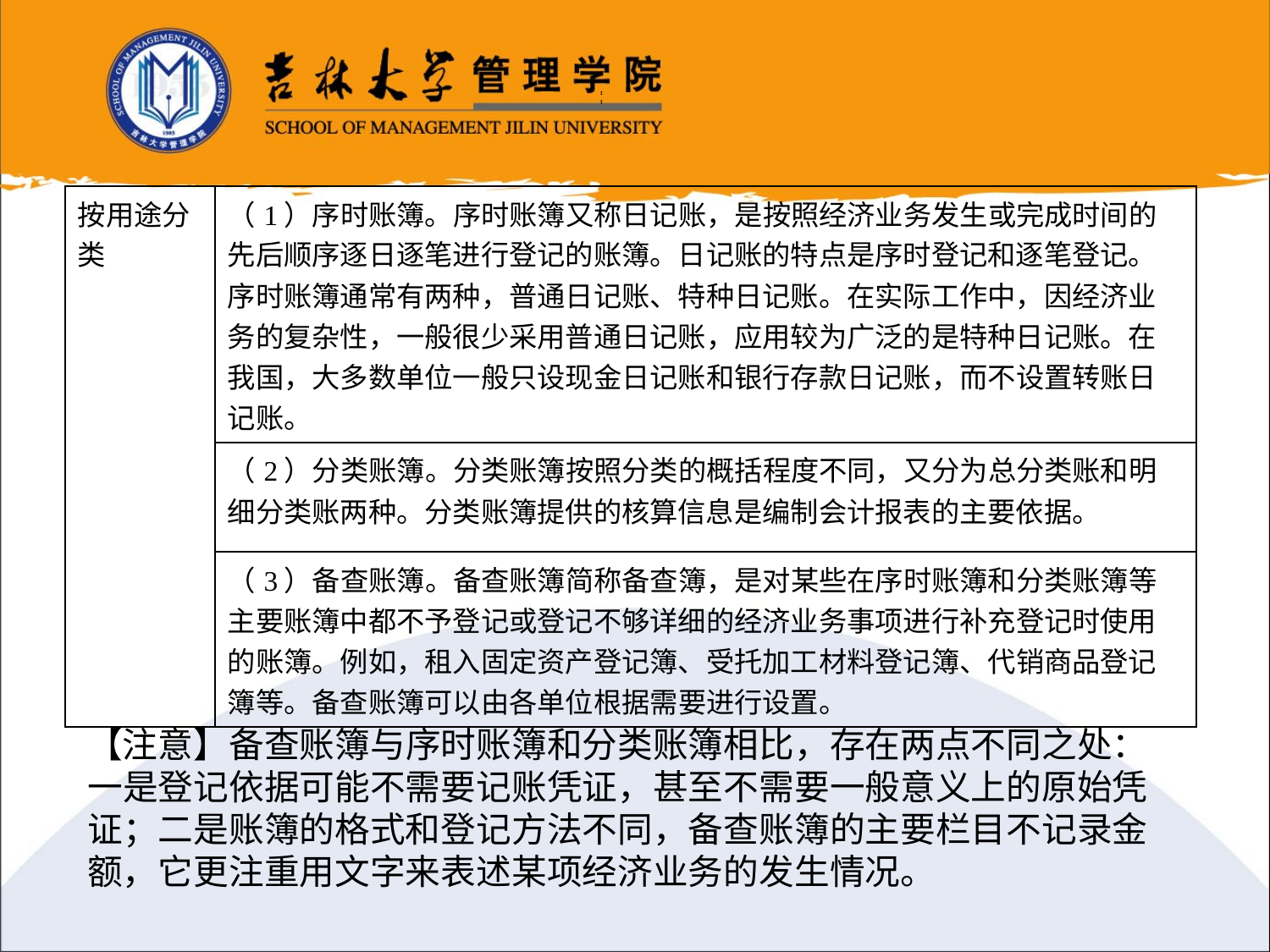

| 按用途分类 | （1）序时账簿。序时账簿又称日记账，是按照经济业务发生或完成时间的先后顺序逐日逐笔进行登记的账簿。日记账的特点是序时登记和逐笔登记。序时账簿通常有两种，普通日记账、特种日记账。在实际工作中，因经济业务的复杂性，一般很少采用普通日记账，应用较为广泛的是特种日记账。在我国，大多数单位一般只设现金日记账和银行存款日记账，而不设置转账日记账。 |
| --- | --- |
|  | （2）分类账簿。分类账簿按照分类的概括程度不同，又分为总分类账和明细分类账两种。分类账簿提供的核算信息是编制会计报表的主要依据。 |
|  | （3）备查账簿。备查账簿简称备查簿，是对某些在序时账簿和分类账簿等主要账簿中都不予登记或登记不够详细的经济业务事项进行补充登记时使用的账簿。例如，租入固定资产登记簿、受托加工材料登记簿、代销商品登记簿等。备查账簿可以由各单位根据需要进行设置。 |

【注意】备查账簿与序时账簿和分类账簿相比，存在两点不同之处：一是登记依据可能不需要记账凭证，甚至不需要一般意义上的原始凭证；二是账簿的格式和登记方法不同，备查账簿的主要栏目不记录金额，它更注重用文字来表述某项经济业务的发生情况。
124